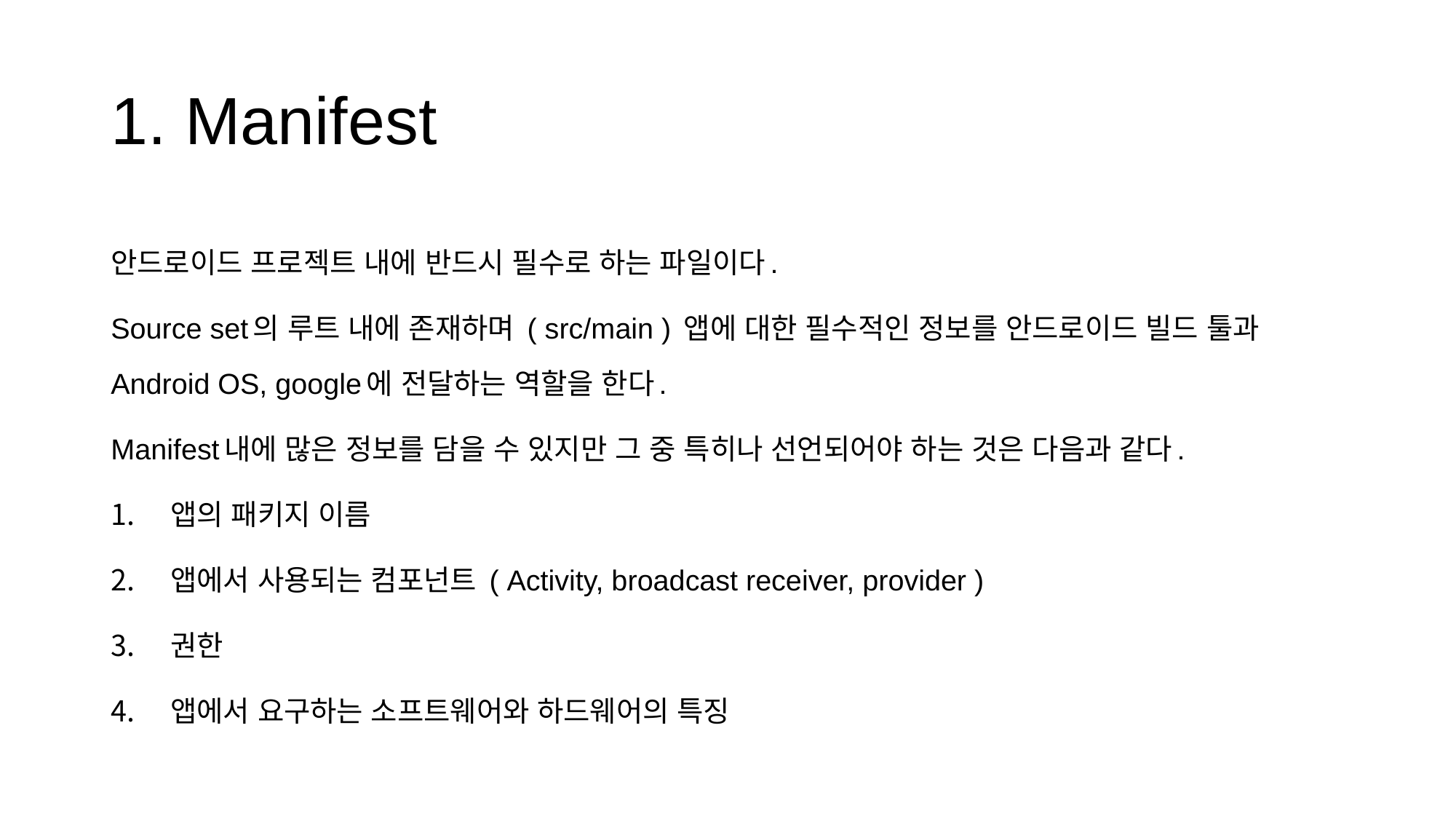

# 1. Manifest
안드로이드 프로젝트 내에 반드시 필수로 하는 파일이다.
Source set의 루트 내에 존재하며 ( src/main ) 앱에 대한 필수적인 정보를 안드로이드 빌드 툴과 Android OS, google에 전달하는 역할을 한다.
Manifest내에 많은 정보를 담을 수 있지만 그 중 특히나 선언되어야 하는 것은 다음과 같다.
앱의 패키지 이름
앱에서 사용되는 컴포넌트 ( Activity, broadcast receiver, provider )
권한
앱에서 요구하는 소프트웨어와 하드웨어의 특징